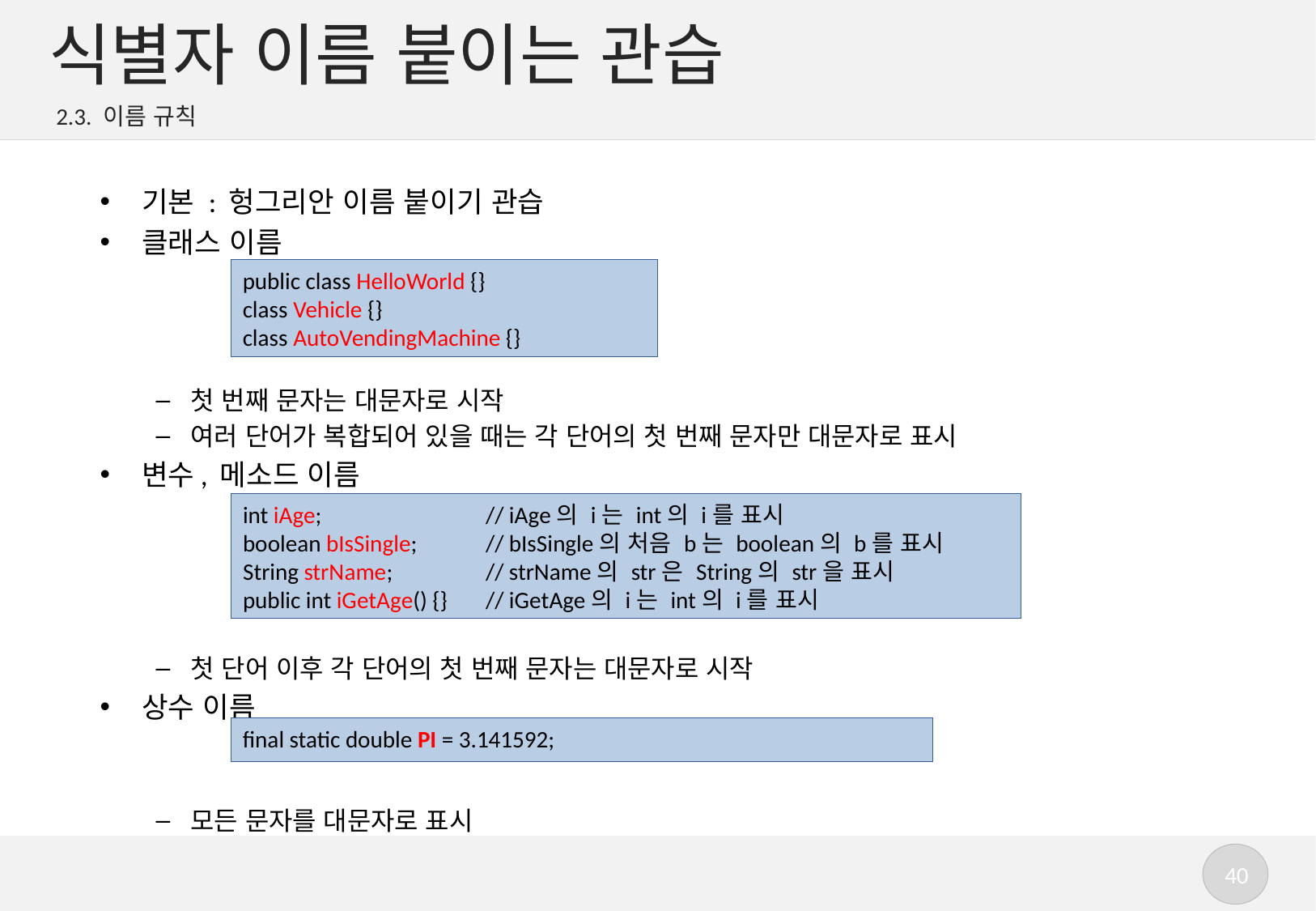

# 식별자 이름 붙이는 관습
2.3. 이름 규칙
기본 : 헝그리안 이름 붙이기 관습
클래스 이름

첫 번째 문자는 대문자로 시작
여러 단어가 복합되어 있을 때는 각 단어의 첫 번째 문자만 대문자로 표시
변수, 메소드 이름

첫 단어 이후 각 단어의 첫 번째 문자는 대문자로 시작
상수 이름

모든 문자를 대문자로 표시

public class HelloWorld {}
class Vehicle {}
class AutoVendingMachine {}
int iAge; 		// iAge의 i는 int의 i를 표시
boolean bIsSingle; 	// bIsSingle의 처음 b는 boolean의 b를 표시
String strName; 	// strName의 str은 String의 str을 표시
public int iGetAge() {} 	// iGetAge의 i는 int의 i를 표시
final static double PI = 3.141592;